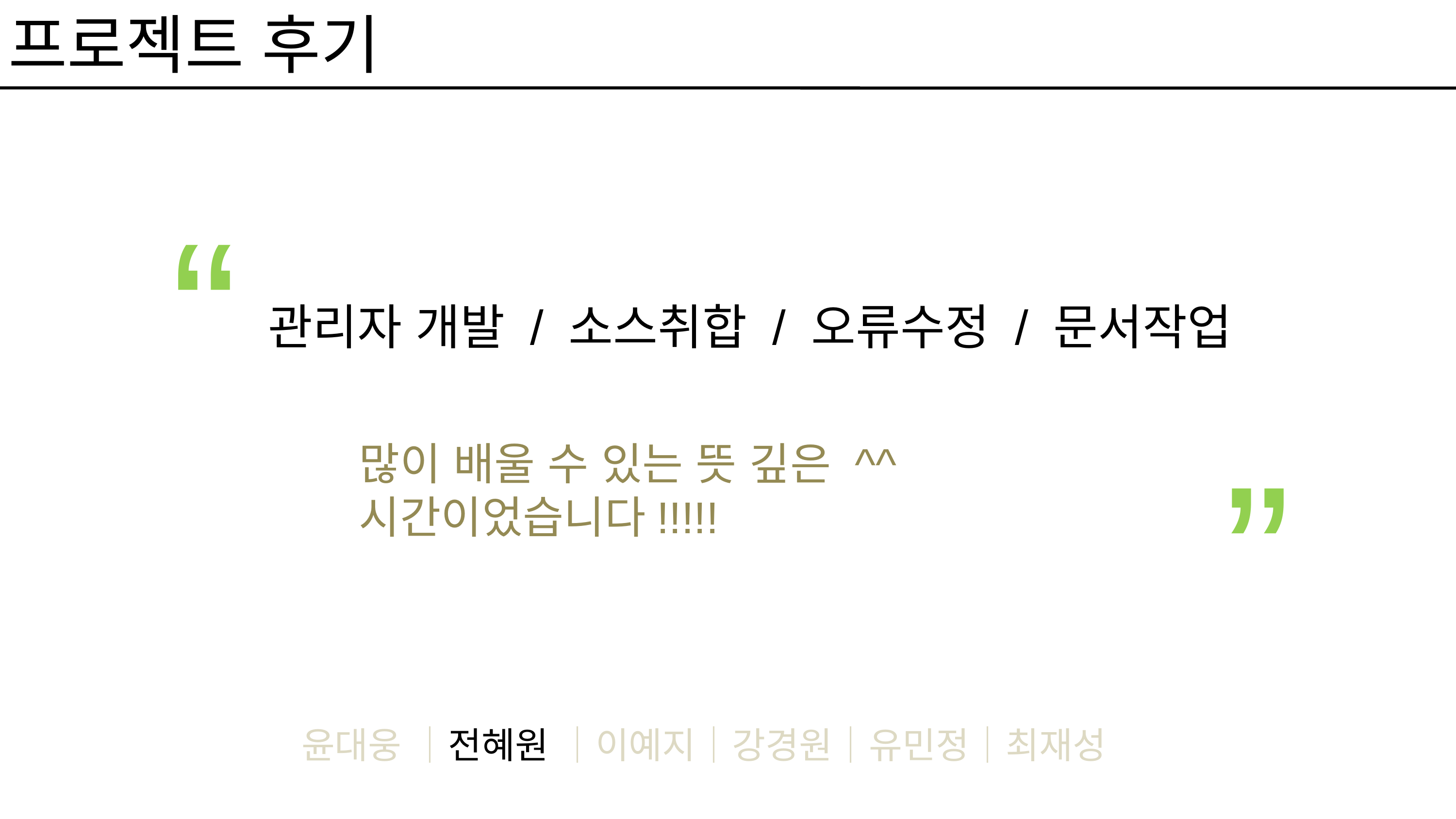

프로젝트 후기
“
관리자 개발 / 소스취합 / 오류수정 / 문서작업
“
많이 배울 수 있는 뜻 깊은 ^^ 시간이었습니다!!!!!
윤대웅 ｜전혜원 ｜이예지｜강경원｜유민정｜최재성